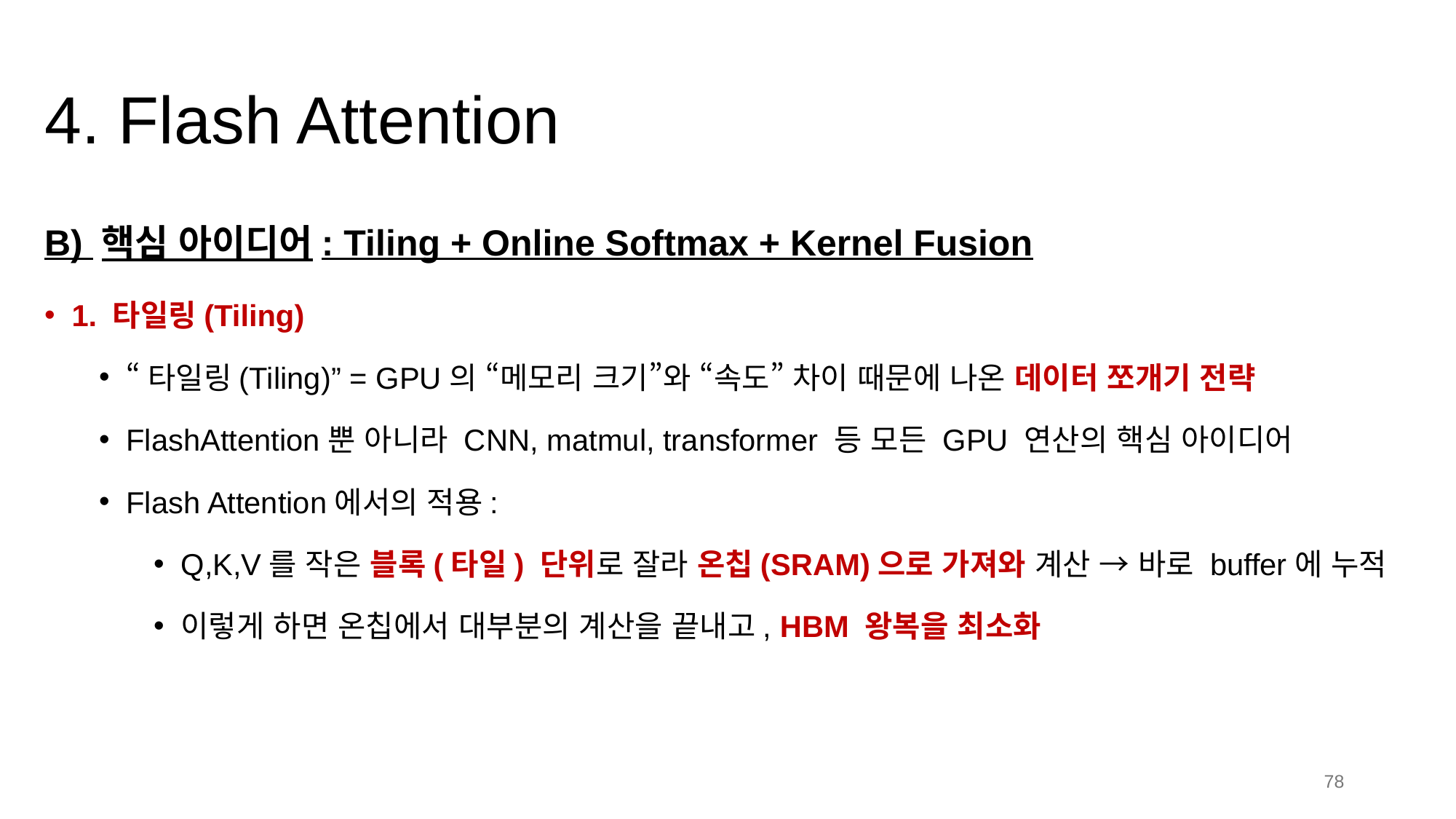

# 4. Flash Attention
B) 핵심 아이디어: Tiling + Online Softmax + Kernel Fusion
1. 타일링(Tiling)
“타일링(Tiling)” = GPU의 “메모리 크기”와 “속도” 차이 때문에 나온 데이터 쪼개기 전략
FlashAttention뿐 아니라 CNN, matmul, transformer 등 모든 GPU 연산의 핵심 아이디어
Flash Attention에서의 적용:
Q,K,V를 작은 블록(타일) 단위로 잘라 온칩(SRAM)으로 가져와 계산 → 바로 buffer에 누적
이렇게 하면 온칩에서 대부분의 계산을 끝내고, HBM 왕복을 최소화
78